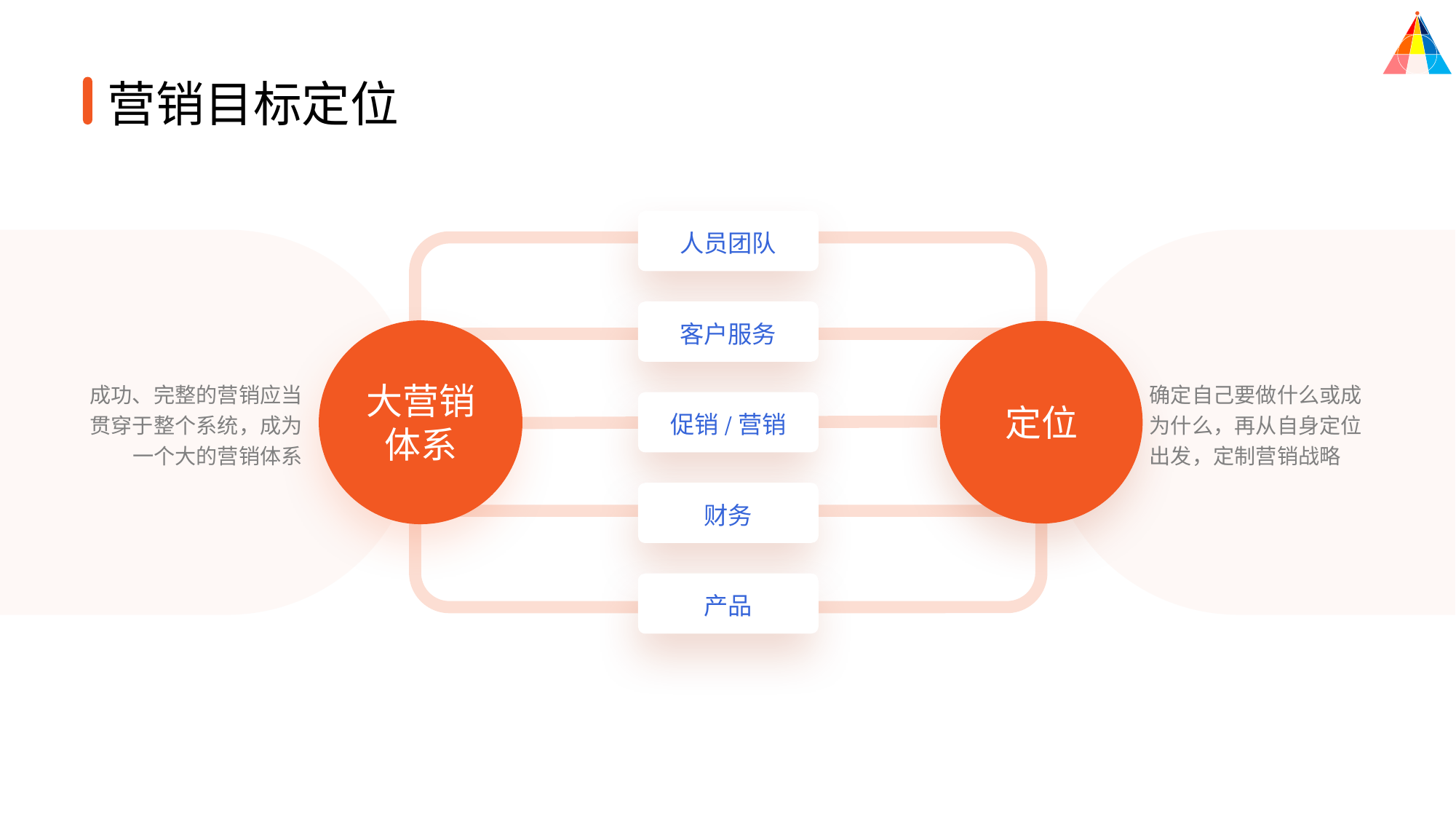

营销目标定位

人员团队

客户服务

促销/营销

财务

产品

大营销
体系

定位
成功、完整的营销应当贯穿于整个系统，成为一个大的营销体系
确定自己要做什么或成为什么，再从自身定位出发，定制营销战略